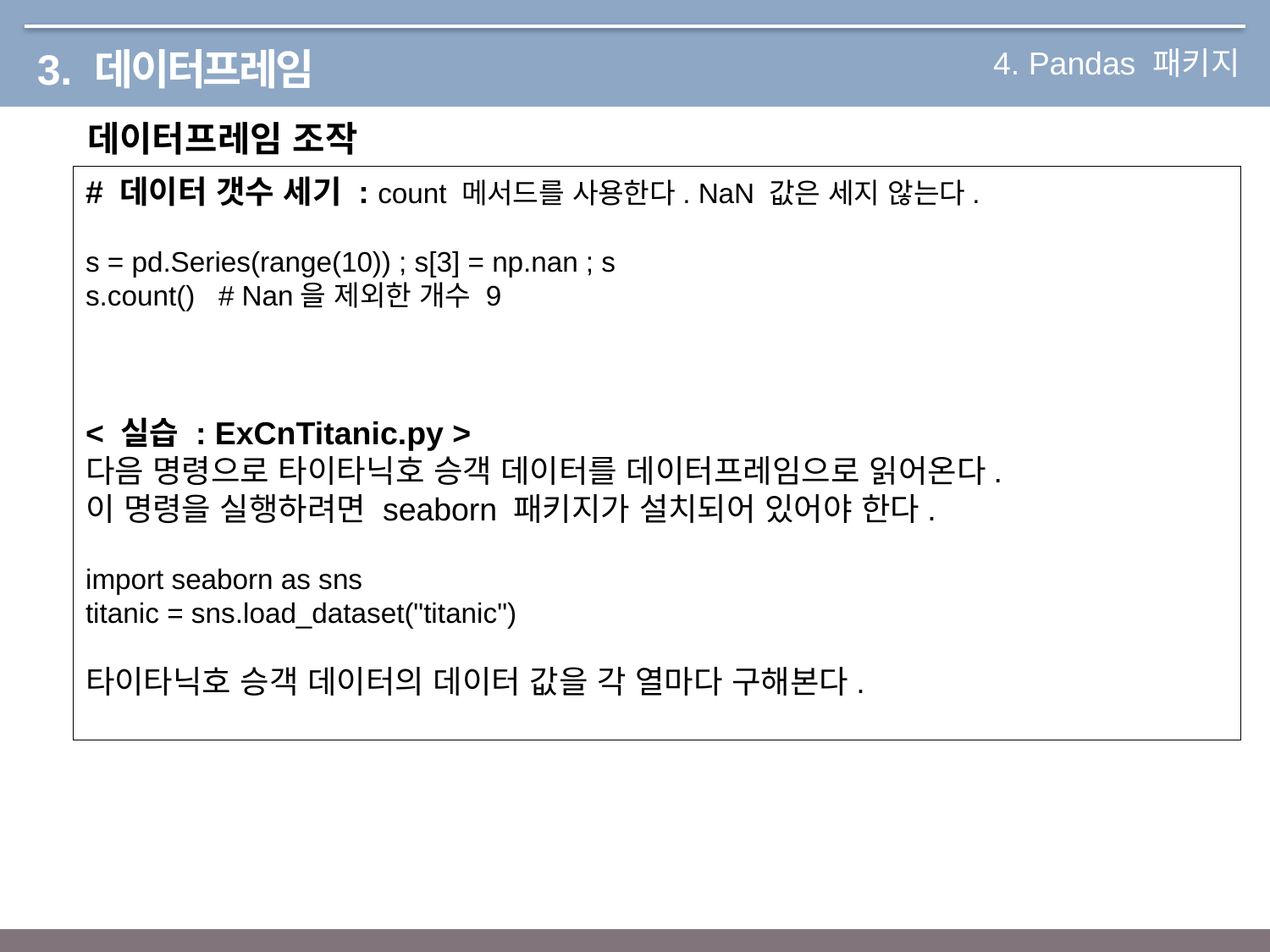

4. Pandas 패키지
3. 데이터프레임
데이터프레임 조작
# 데이터 갯수 세기 : count 메서드를 사용한다. NaN 값은 세지 않는다.

s = pd.Series(range(10)) ; s[3] = np.nan ; s
s.count()   # Nan을 제외한 개수 9

< 실습 : ExCnTitanic.py >
다음 명령으로 타이타닉호 승객 데이터를 데이터프레임으로 읽어온다.
이 명령을 실행하려면 seaborn 패키지가 설치되어 있어야 한다.

import seaborn as sns
titanic = sns.load_dataset("titanic")

타이타닉호 승객 데이터의 데이터 값을 각 열마다 구해본다.